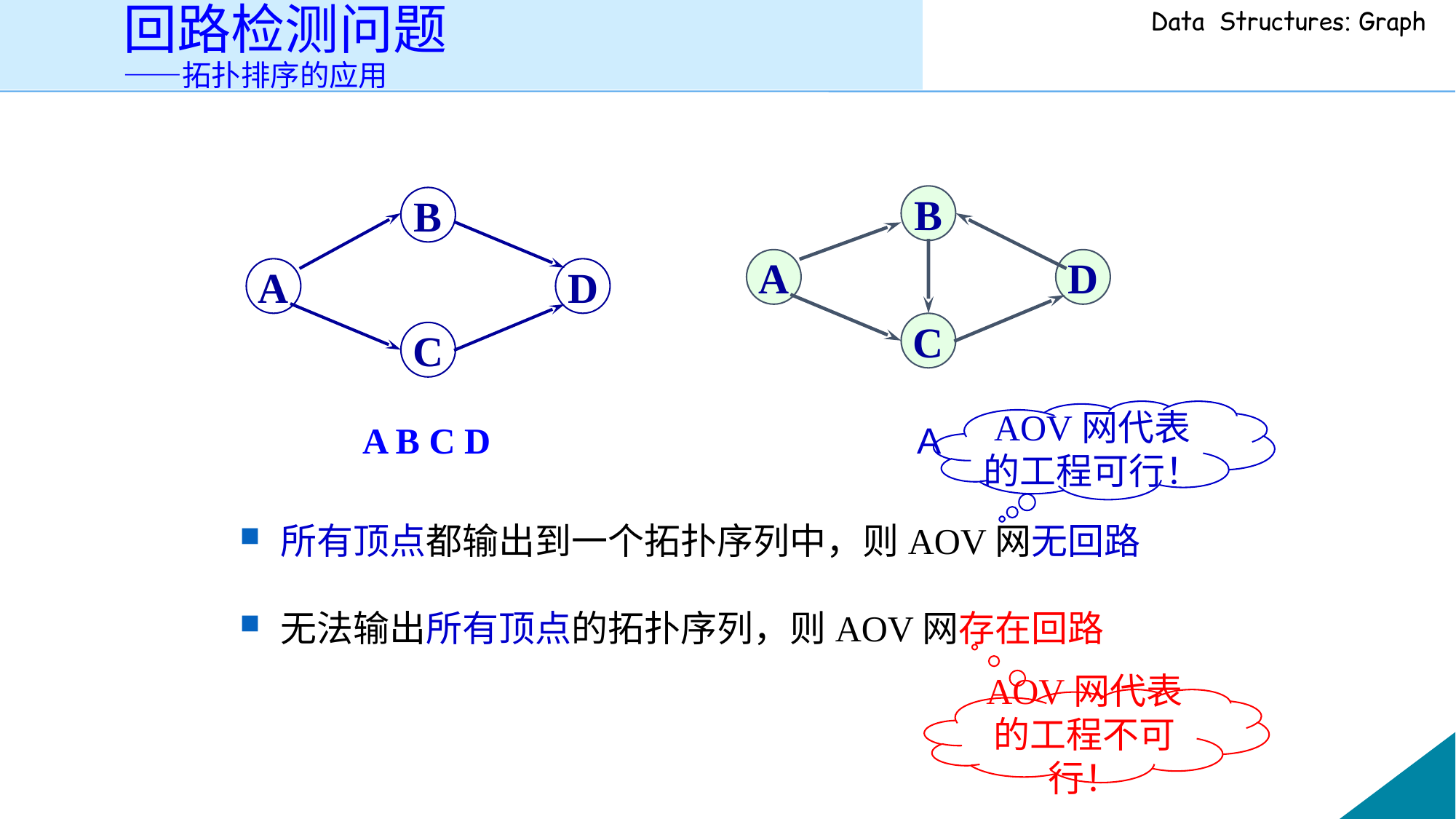

# 回路检测问题 ——拓扑排序的应用
B

A
D

C
B

A
D

C
AOV网代表的工程可行！
A B C D
A
所有顶点都输出到一个拓扑序列中，则AOV网无回路

无法输出所有顶点的拓扑序列，则AOV网存在回路
AOV网代表的工程不可行！